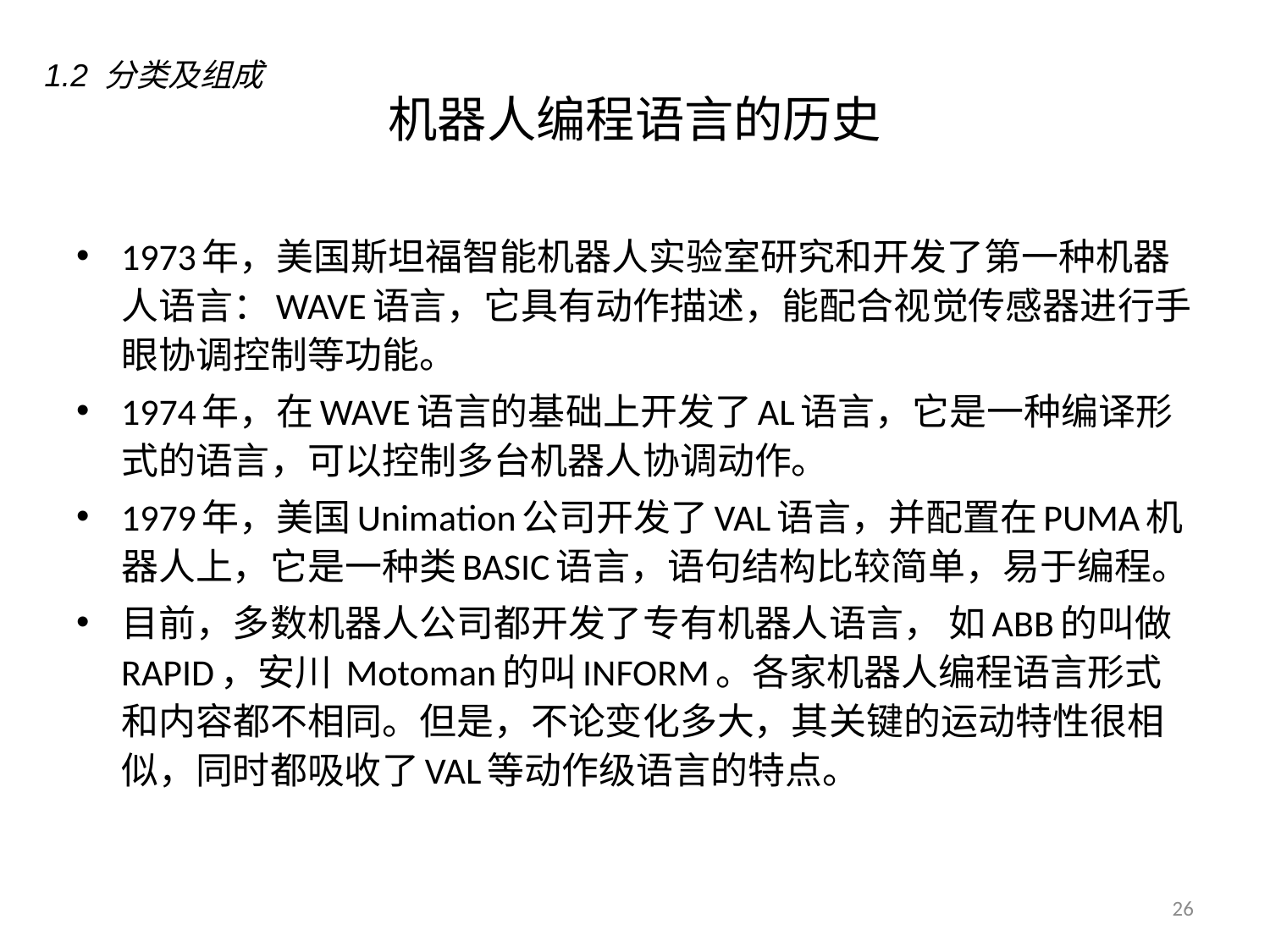

# 机器人编程语言的历史
1.2 分类及组成
1973年，美国斯坦福智能机器人实验室研究和开发了第一种机器人语言：WAVE语言，它具有动作描述，能配合视觉传感器进行手眼协调控制等功能。
1974年，在WAVE语言的基础上开发了AL语言，它是一种编译形式的语言，可以控制多台机器人协调动作。
1979年，美国Unimation公司开发了VAL语言，并配置在PUMA机器人上，它是一种类BASIC语言，语句结构比较简单，易于编程。
目前，多数机器人公司都开发了专有机器人语言， 如ABB的叫做RAPID，安川 Motoman的叫INFORM。各家机器人编程语言形式和内容都不相同。但是，不论变化多大，其关键的运动特性很相似，同时都吸收了VAL等动作级语言的特点。
26